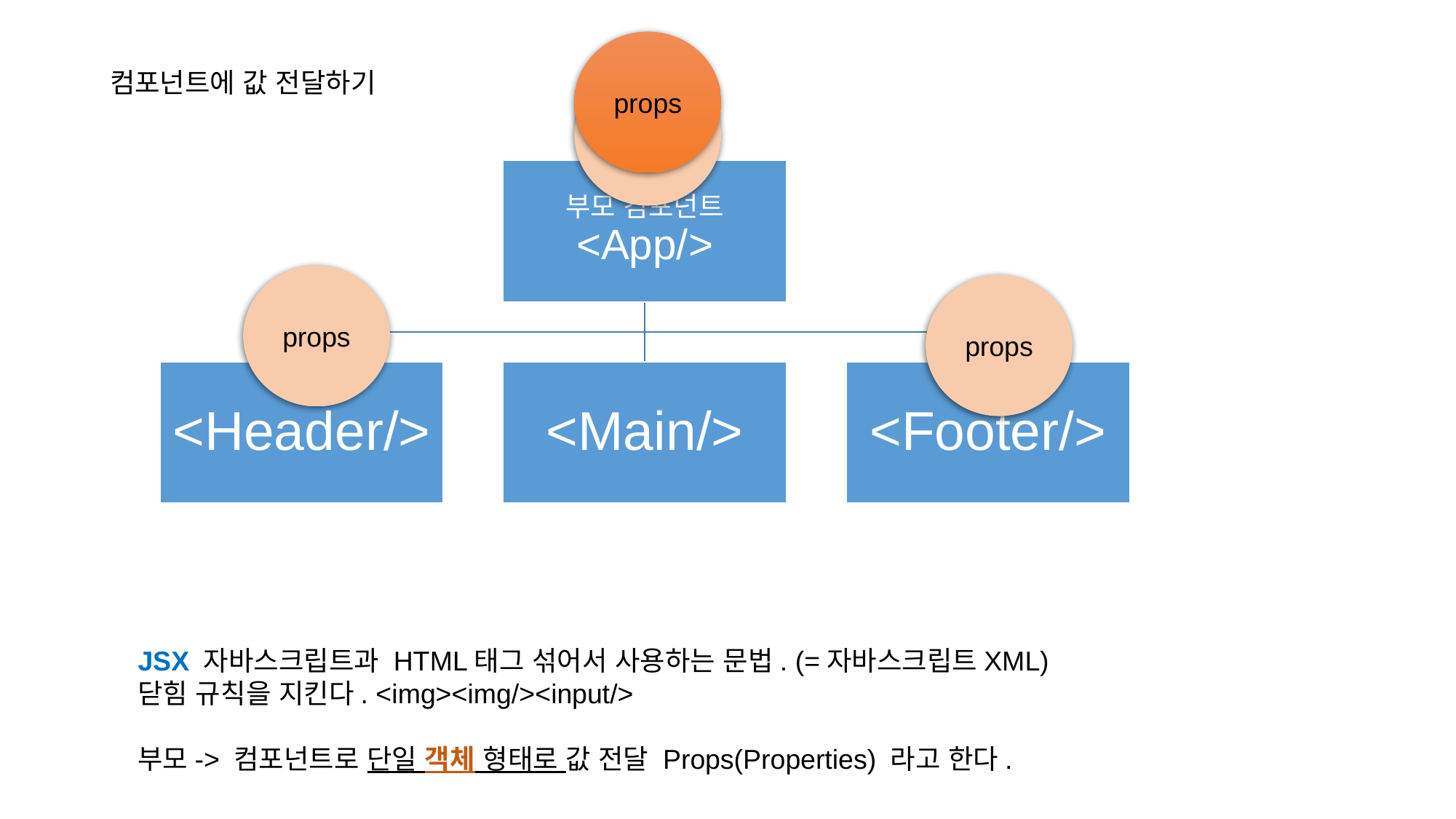

부모 컴포넌트 <App/>
<Header/>
<Main/>
<Footer/>
props
컴포넌트에 값 전달하기
props
props
props
JSX 자바스크립트과 HTML태그 섞어서 사용하는 문법. (=자바스크립트XML)
닫힘 규칙을 지킨다. <img><img/><input/>

부모-> 컴포넌트로 단일 객체 형태로 값 전달 Props(Properties) 라고 한다.